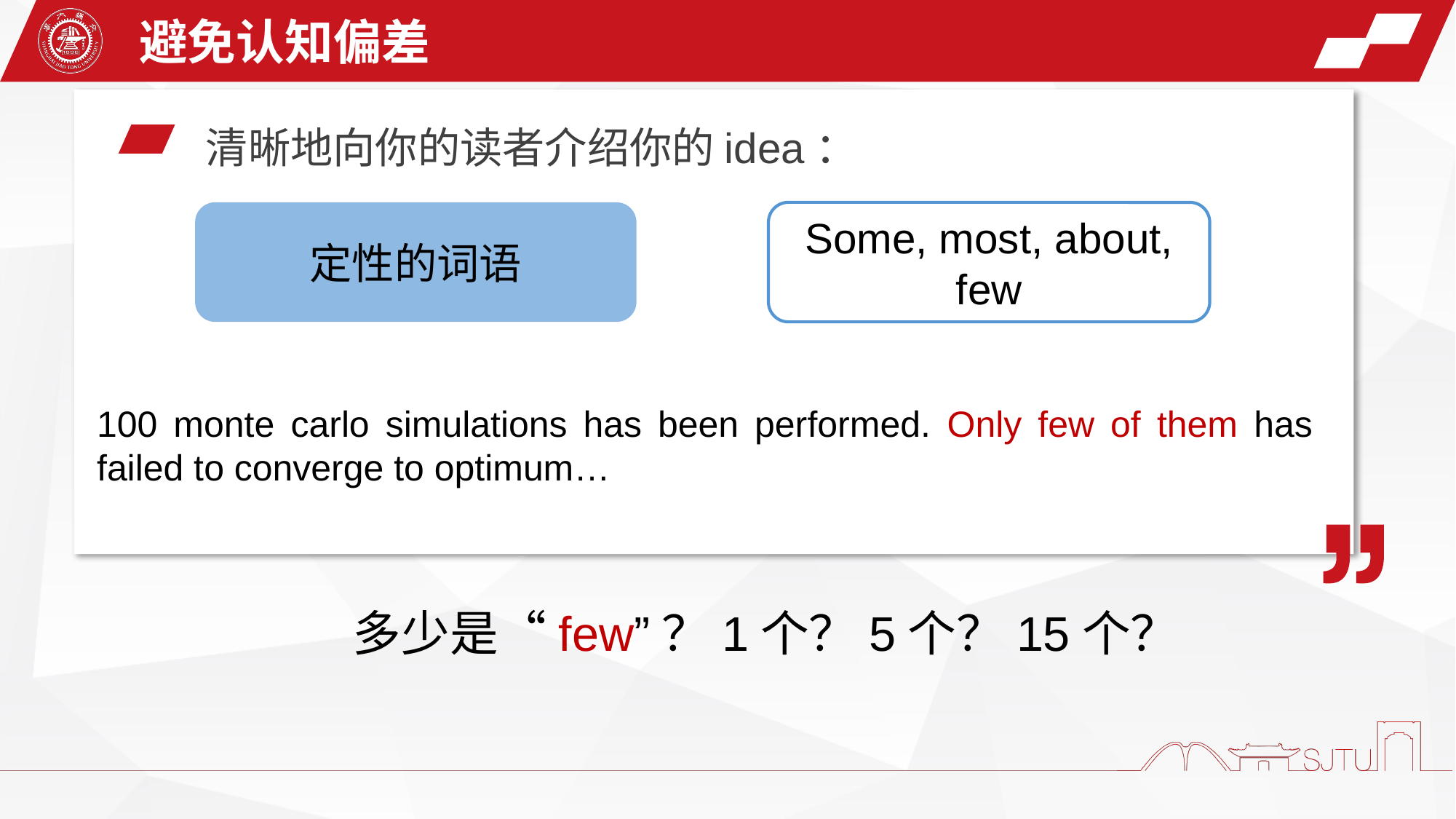

避免认知偏差

清晰地向你的读者介绍你的idea：

定性的词语
Some, most, about, few
100 monte carlo simulations has been performed. Only few of them has failed to converge to optimum…

多少是“few”？1个？5个？15个？